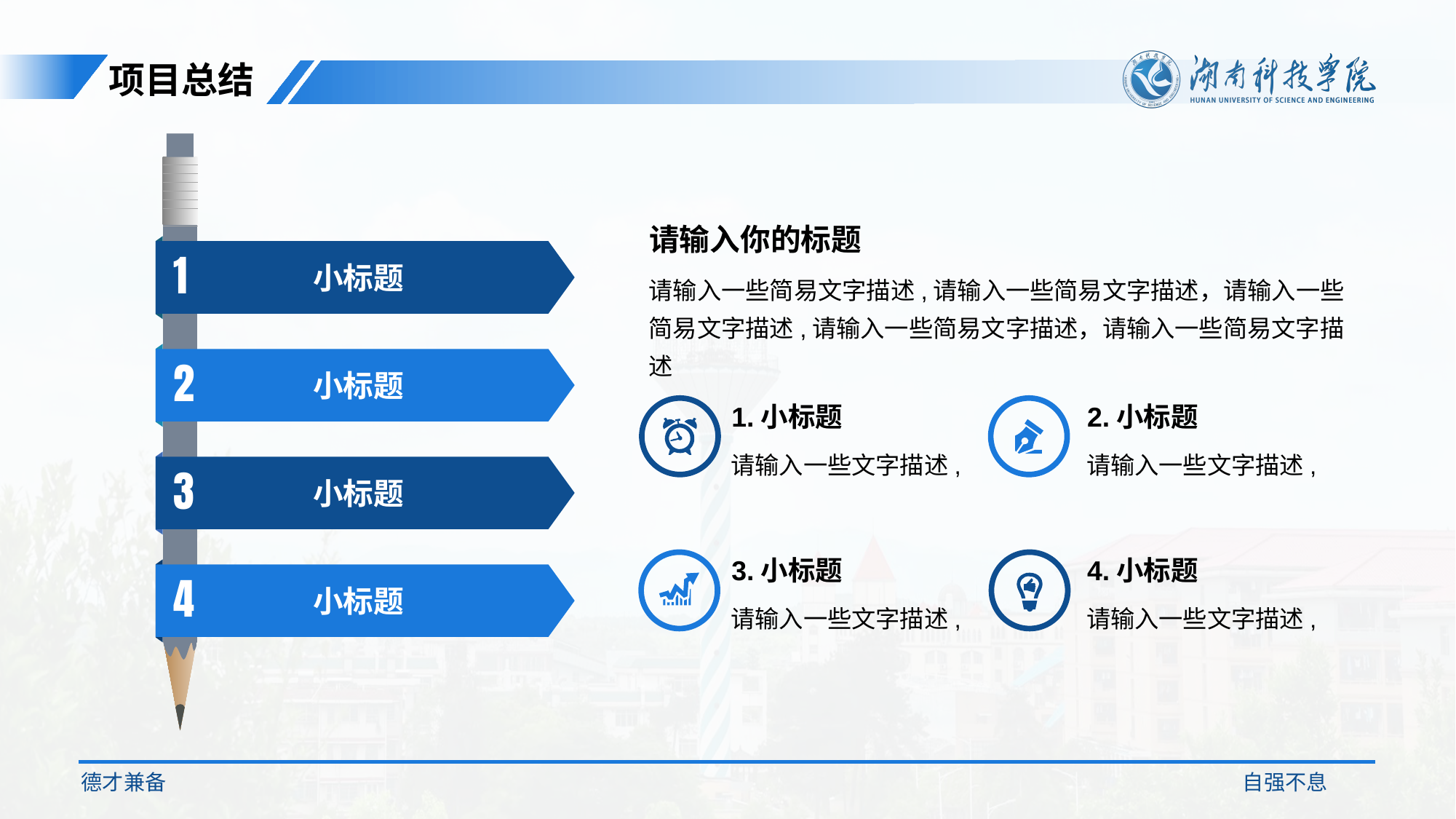

项目总结

请输入你的标题
小标题
1
请输入一些简易文字描述,请输入一些简易文字描述，请输入一些简易文字描述,请输入一些简易文字描述，请输入一些简易文字描述

小标题
2

1.小标题
请输入一些文字描述,
2.小标题
请输入一些文字描述,

小标题
3

3.小标题
请输入一些文字描述,
4.小标题
请输入一些文字描述,

小标题
4